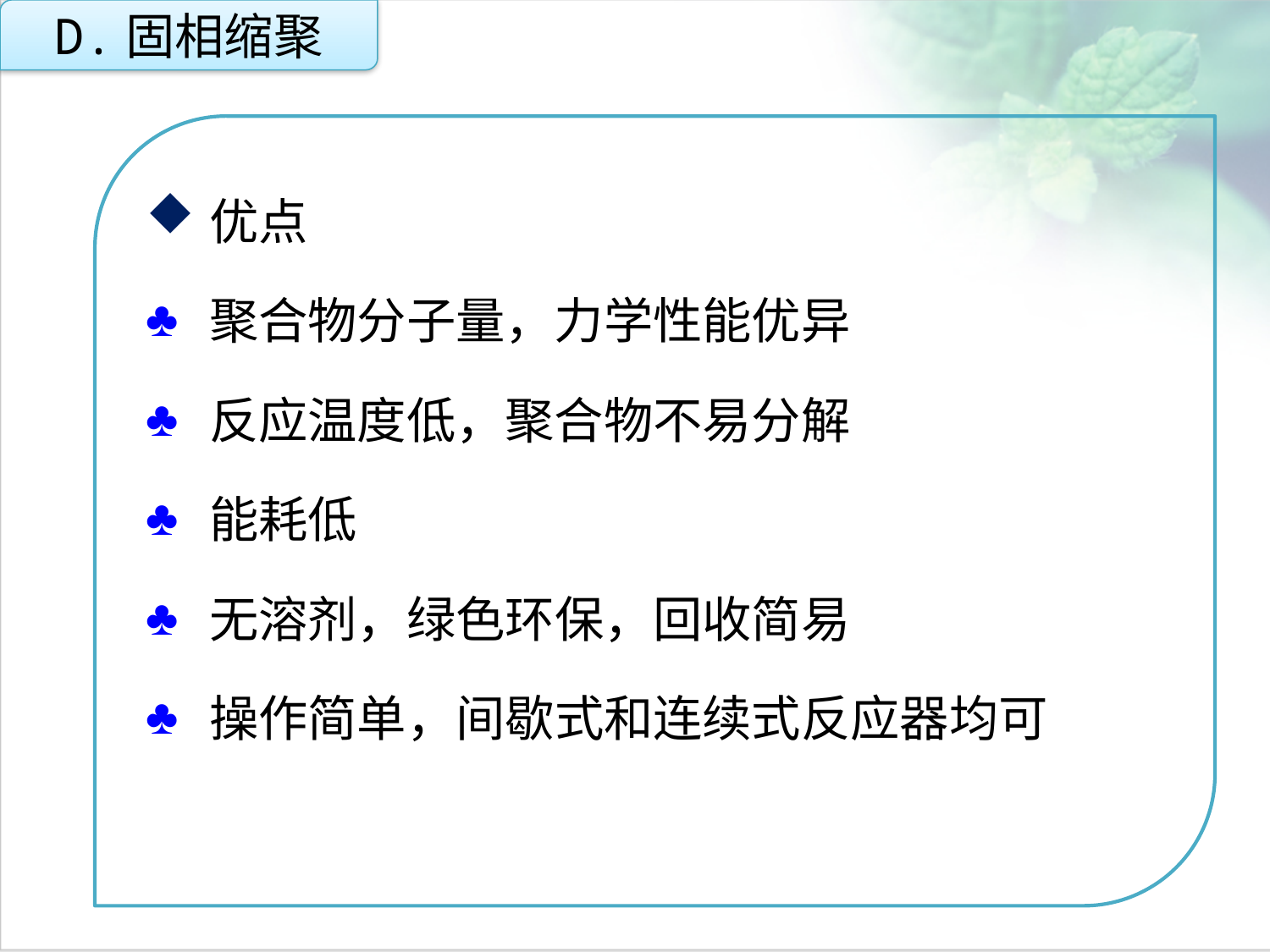

D.固相缩聚
优点
聚合物分子量，力学性能优异
反应温度低，聚合物不易分解
能耗低
无溶剂，绿色环保，回收简易
操作简单，间歇式和连续式反应器均可
点击添加文本
点击添加文本
点击添加文本
点击添加文本